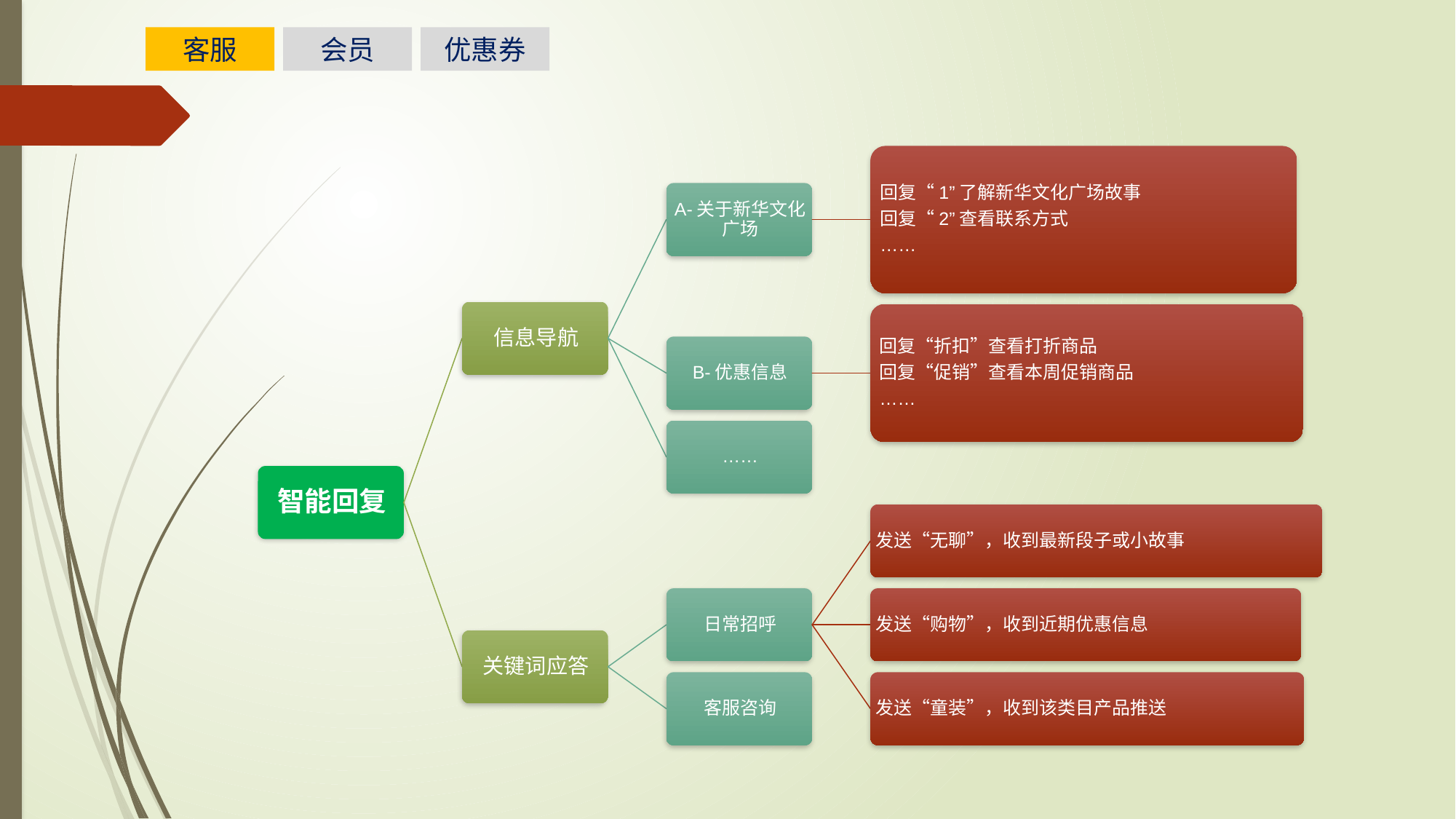

客服
会员
优惠券
智能回复

信息导航

A-关于新华文化广场

回复“1”了解新华文化广场故事
回复“2”查看联系方式
……

B-优惠信息

回复“折扣”查看打折商品
回复“促销”查看本周促销商品
……

……

关键词应答

日常招呼

发送“无聊”，收到最新段子或小故事

发送“购物”，收到近期优惠信息

发送“童装”，收到该类目产品推送

客服咨询